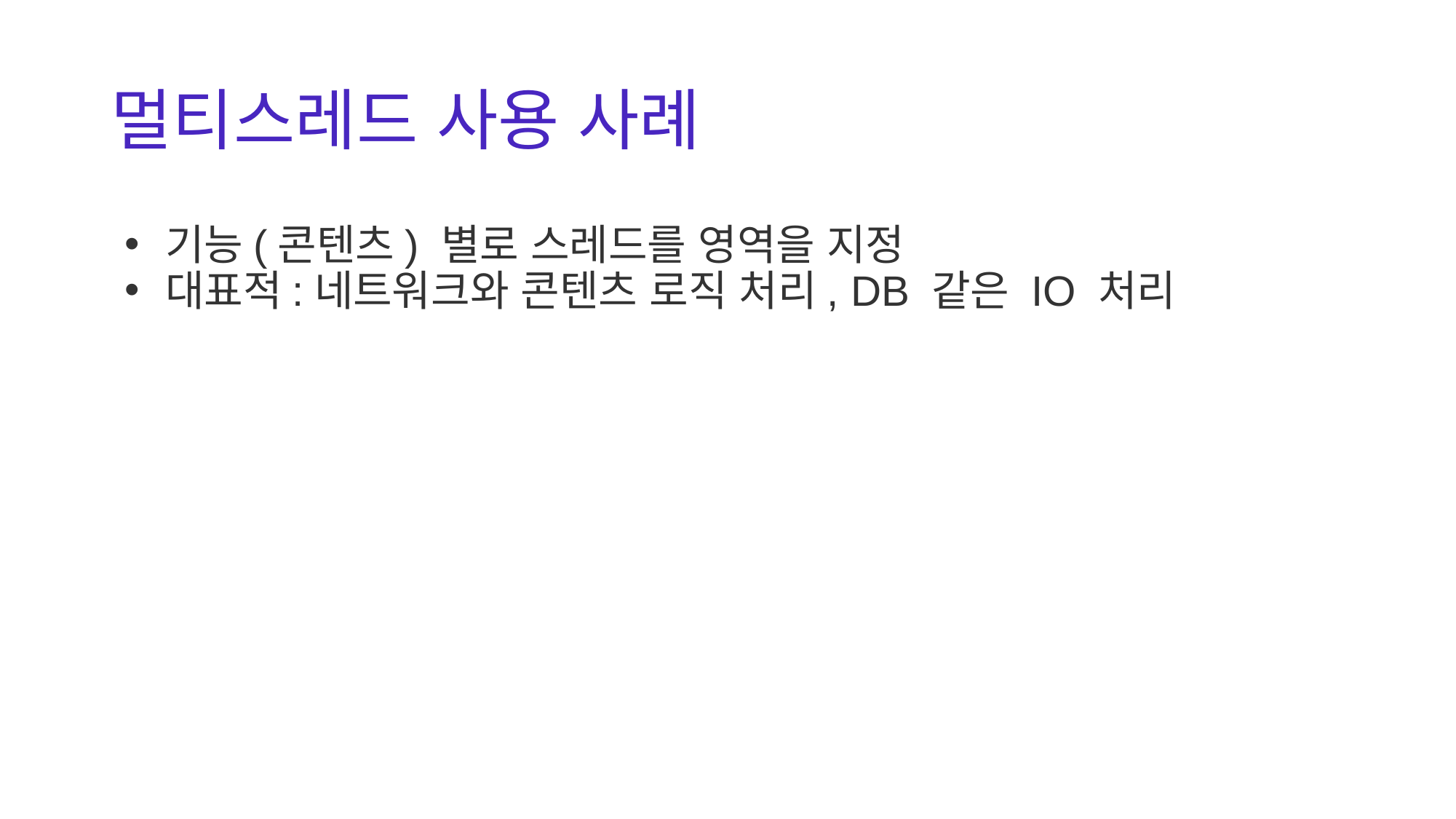

# 멀티스레드 사용 사례
기능(콘텐츠) 별로 스레드를 영역을 지정
대표적:네트워크와 콘텐츠 로직 처리, DB 같은 IO 처리